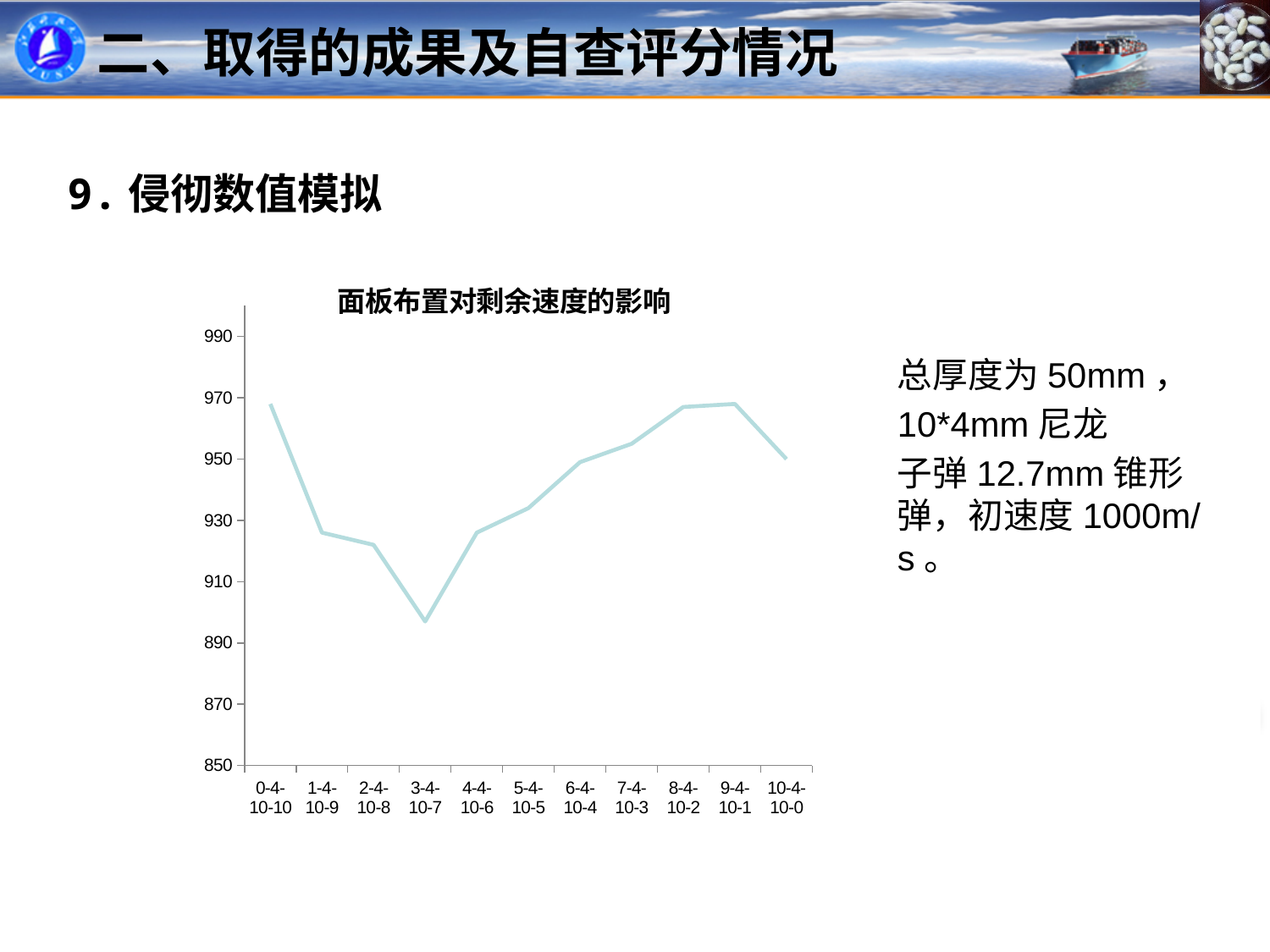

二、取得的成果及自查评分情况
9.侵彻数值模拟

### Chart: 面板布置对剩余速度的影响

| Category |  |
|---|---|
| 0-4-10-10 | 968.0 |
| 1-4-10-9 | 926.0 |
| 2-4-10-8 | 922.0 |
| 3-4-10-7 | 897.0 |
| 4-4-10-6 | 926.0 |
| 5-4-10-5 | 934.0 |
| 6-4-10-4 | 949.0 |
| 7-4-10-3 | 955.0 |
| 8-4-10-2 | 967.0 |
| 9-4-10-1 | 968.0 |
| 10-4-10-0 | 950.0 |
总厚度为50mm，
10*4mm尼龙
子弹12.7mm锥形弹，初速度1000m/s。